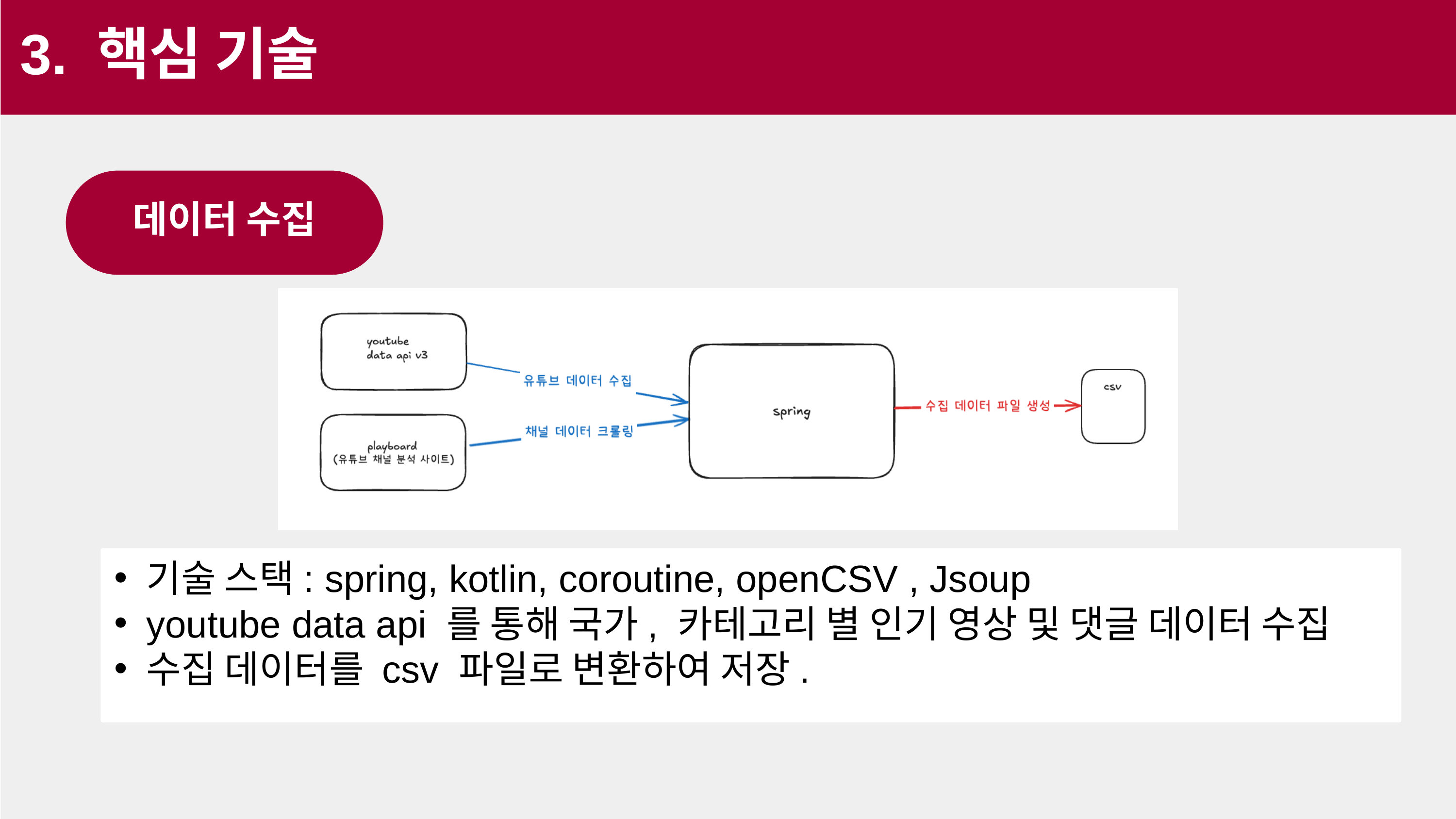

3. 핵심 기술

데이터 수집

기술 스택: spring, kotlin, coroutine, openCSV , Jsoup
youtube data api 를 통해 국가, 카테고리 별 인기 영상 및 댓글 데이터 수집
수집 데이터를 csv 파일로 변환하여 저장.